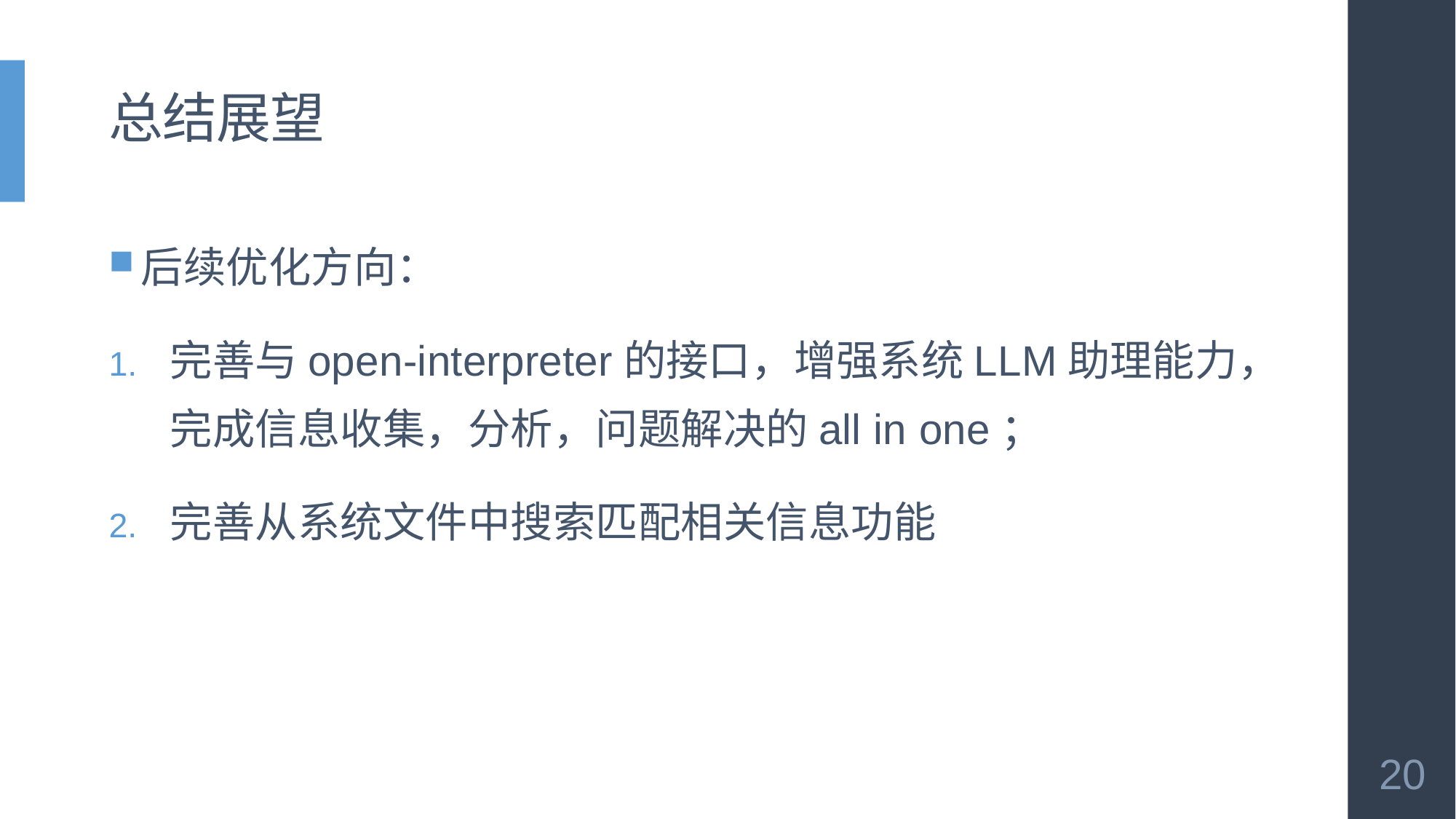

# 总结展望
后续优化方向：
完善与open-interpreter的接口，增强系统LLM助理能力，完成信息收集，分析，问题解决的all in one；
完善从系统文件中搜索匹配相关信息功能
20